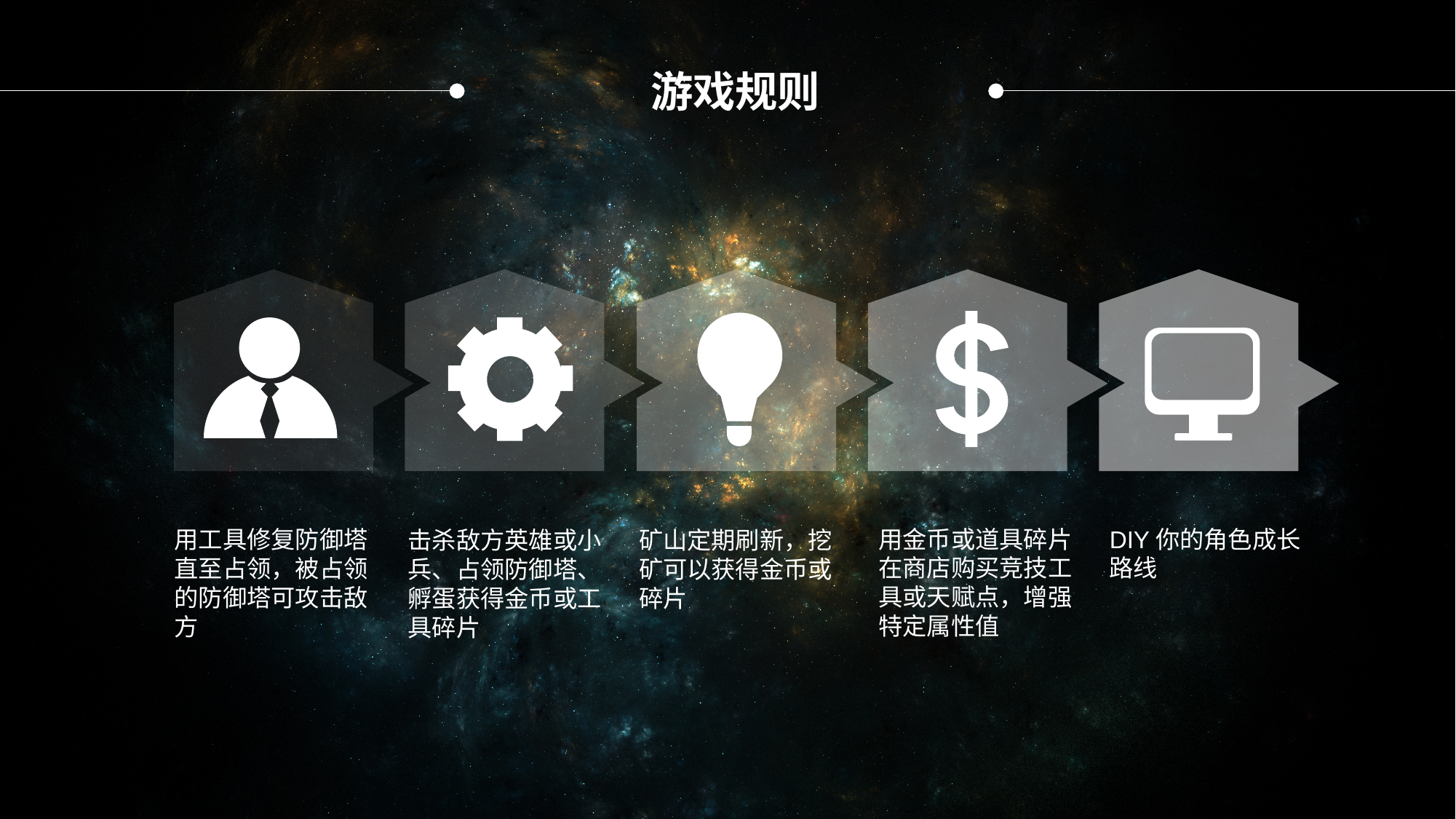

游戏规则

DIY你的角色成长路线
用金币或道具碎片在商店购买竞技工具或天赋点，增强特定属性值
用工具修复防御塔直至占领，被占领的防御塔可攻击敌方

击杀敌方英雄或小兵、占领防御塔、孵蛋获得金币或工具碎片

矿山定期刷新，挖矿可以获得金币或碎片